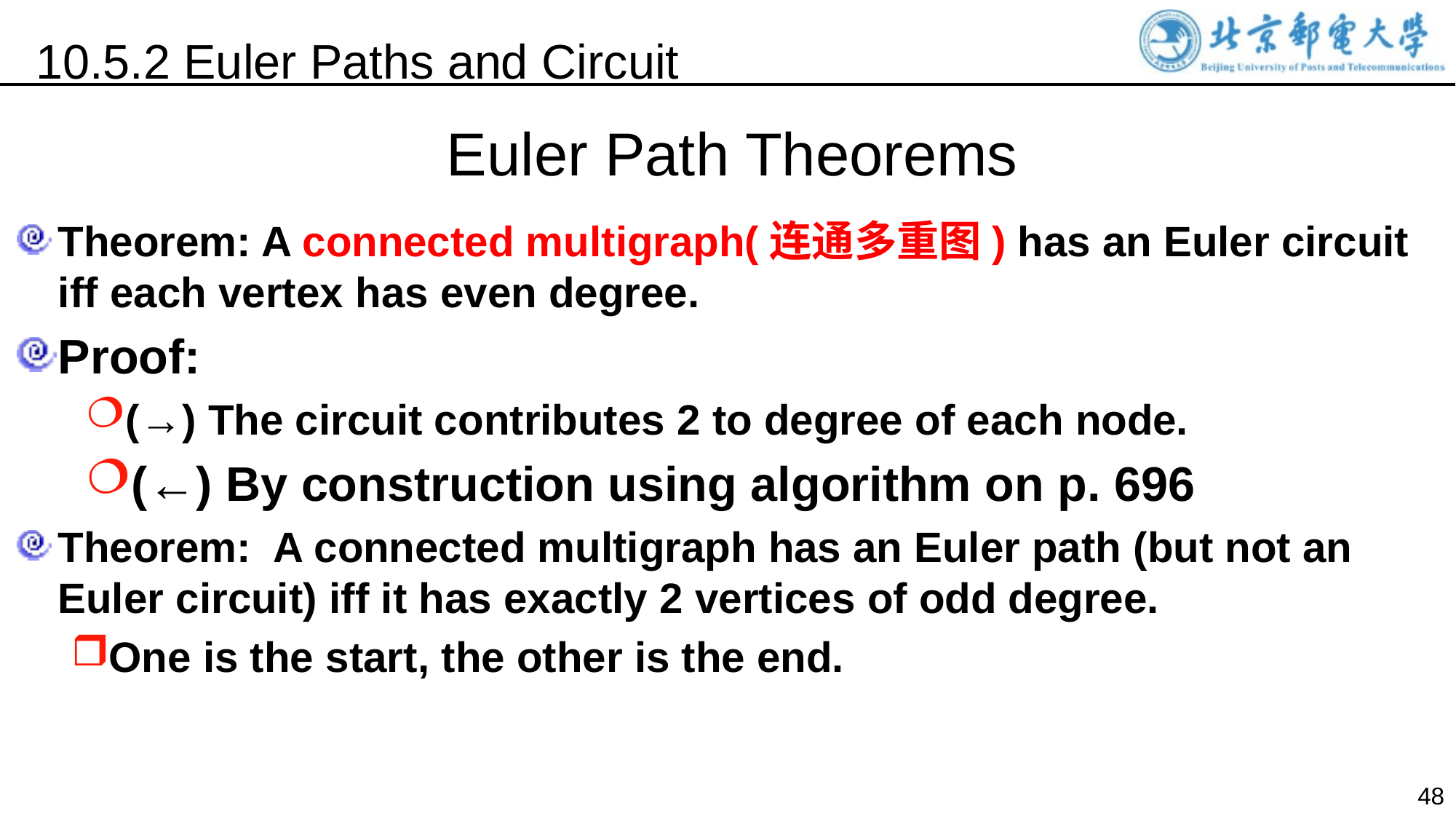

10.5.2 Euler Paths and Circuit
Euler Path Theorems
Theorem: A connected multigraph(连通多重图) has an Euler circuit iff each vertex has even degree.
Proof:
(→) The circuit contributes 2 to degree of each node.
(←) By construction using algorithm on p. 696
Theorem:  A connected multigraph has an Euler path (but not an Euler circuit) iff it has exactly 2 vertices of odd degree.
One is the start, the other is the end.